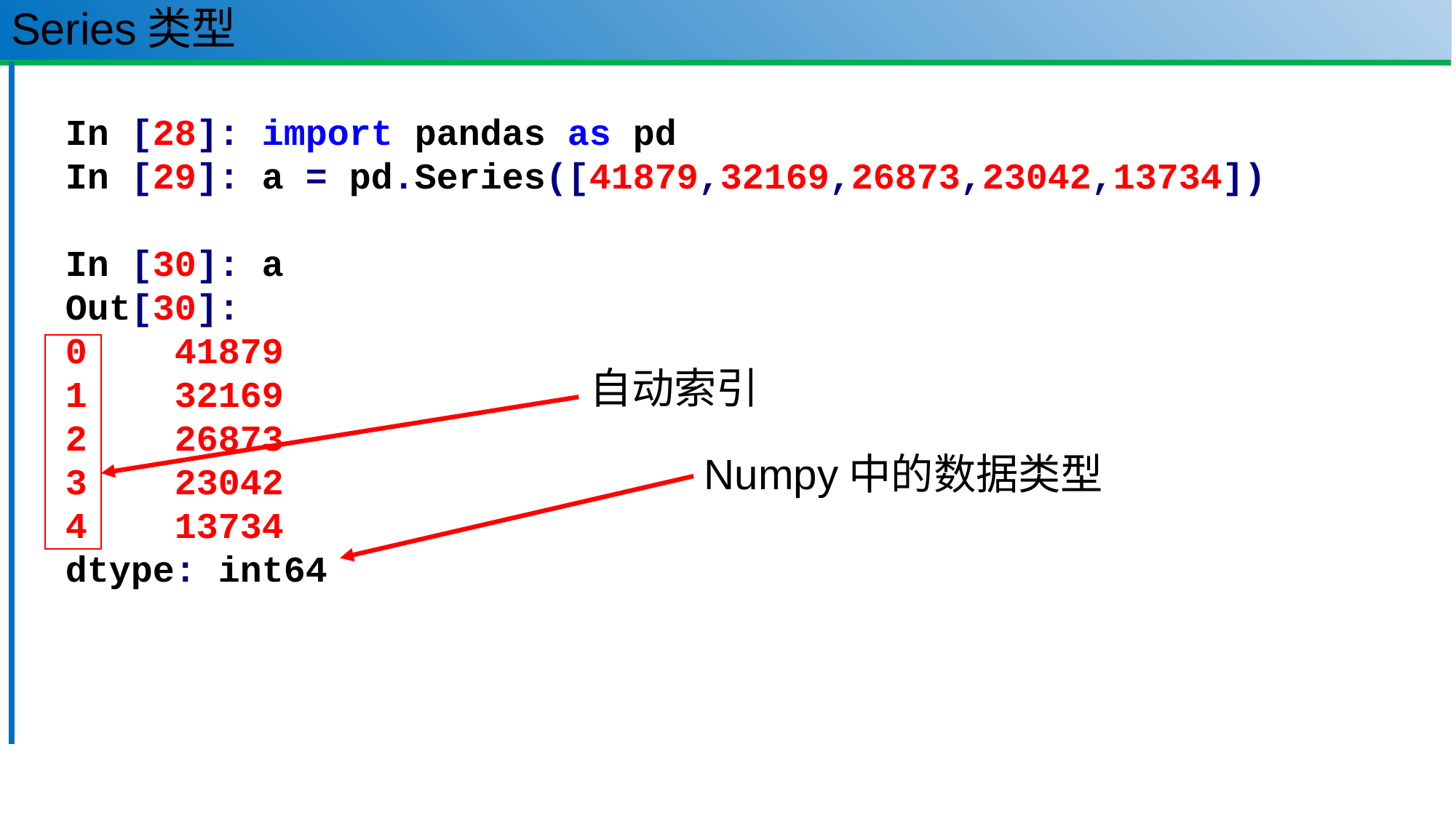

# Series类型
In [28]: import pandas as pd
In [29]: a = pd.Series([41879,32169,26873,23042,13734])

In [30]: a
Out[30]:
0    41879
1    32169
2    26873
3    23042
4    13734
dtype: int64

自动索引
Numpy中的数据类型